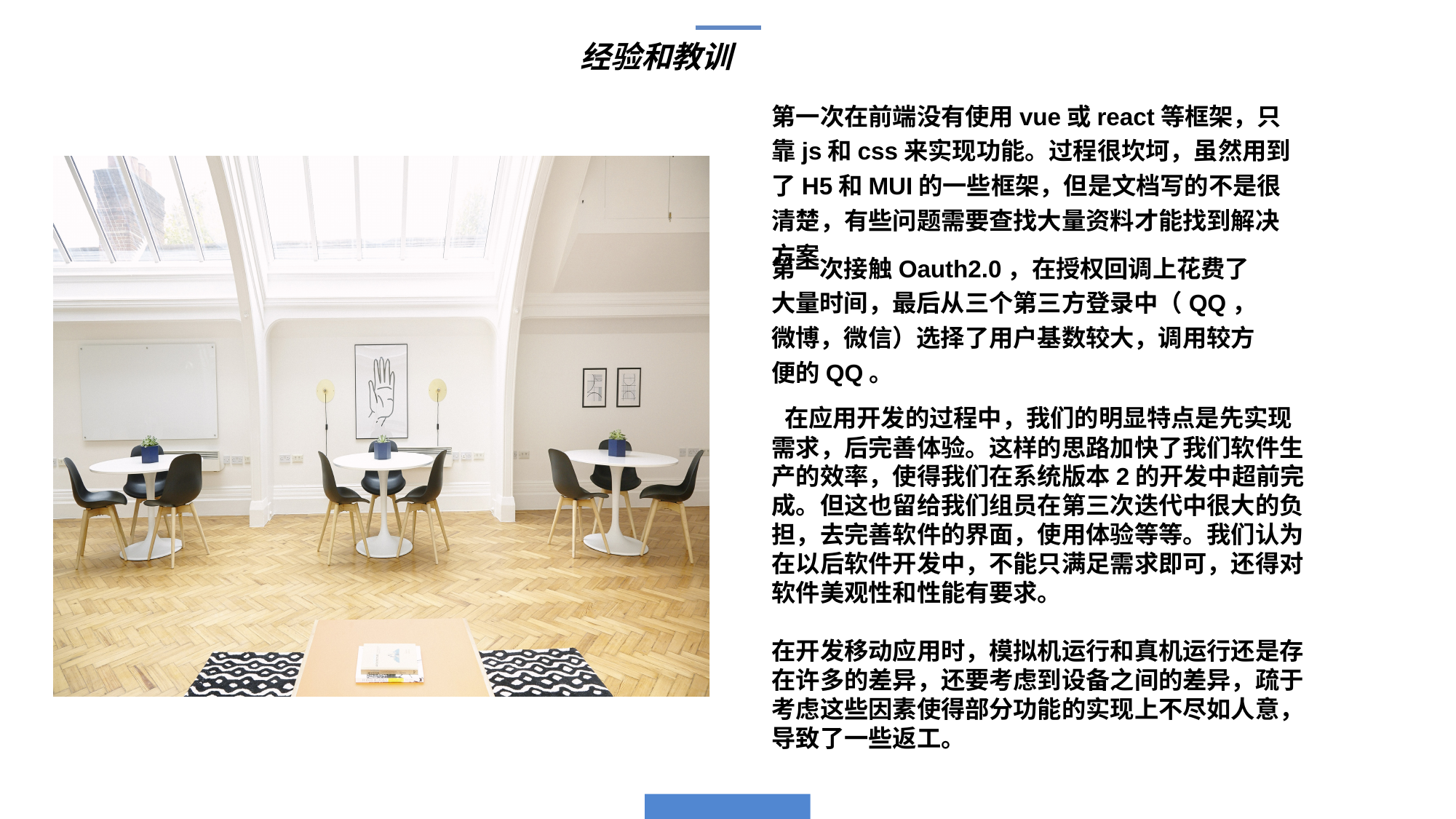

经验和教训
第一次在前端没有使用vue或react等框架，只靠js和css来实现功能。过程很坎坷，虽然用到了H5和MUI的一些框架，但是文档写的不是很清楚，有些问题需要查找大量资料才能找到解决方案

第一次接触Oauth2.0，在授权回调上花费了大量时间，最后从三个第三方登录中（QQ，微博，微信）选择了用户基数较大，调用较方便的QQ。
 在应用开发的过程中，我们的明显特点是先实现需求，后完善体验。这样的思路加快了我们软件生产的效率，使得我们在系统版本2的开发中超前完成。但这也留给我们组员在第三次迭代中很大的负担，去完善软件的界面，使用体验等等。我们认为在以后软件开发中，不能只满足需求即可，还得对软件美观性和性能有要求。

在开发移动应用时，模拟机运行和真机运行还是存在许多的差异，还要考虑到设备之间的差异，疏于考虑这些因素使得部分功能的实现上不尽如人意，导致了一些返工。